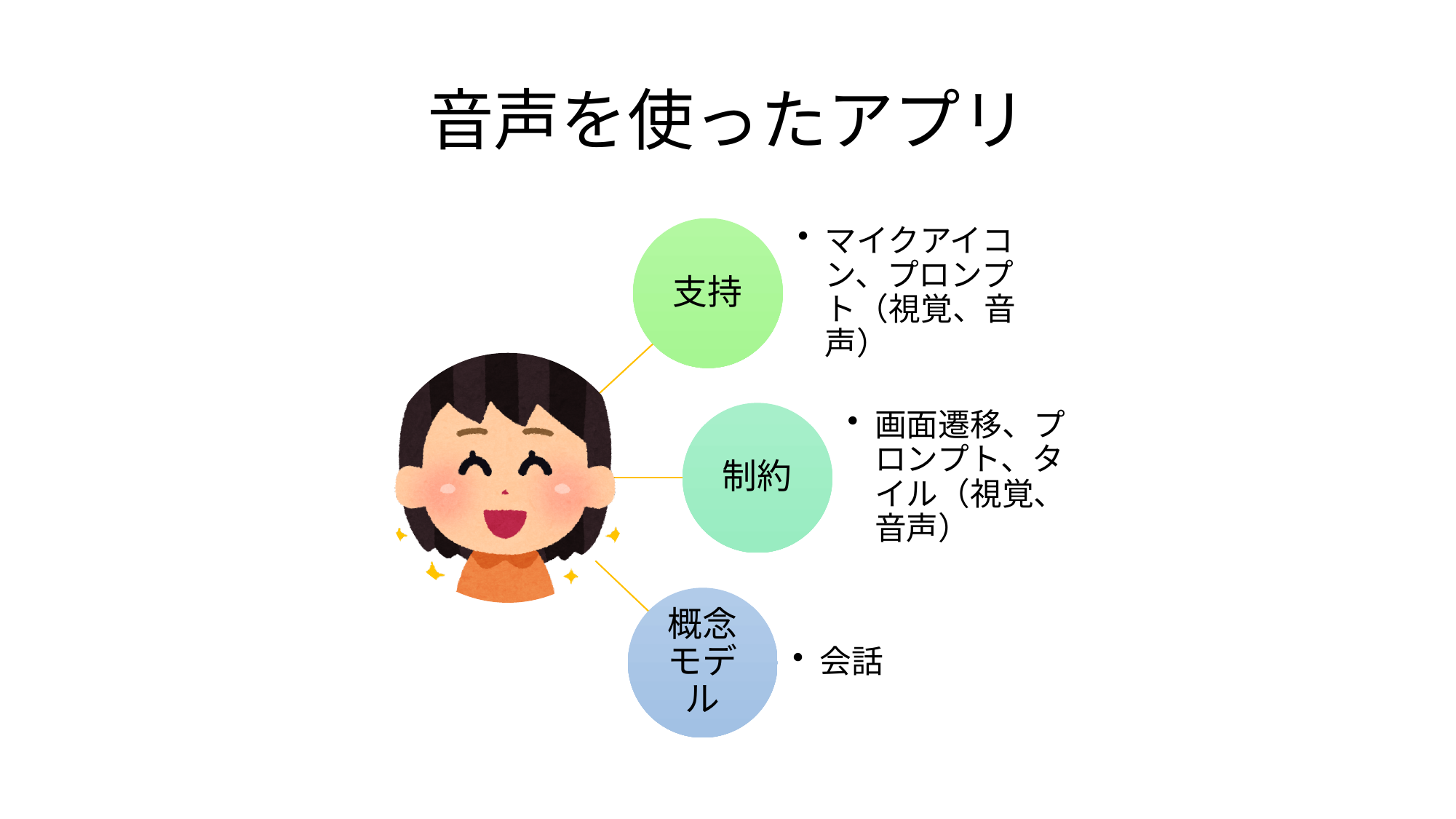

# 音声を使ったアプリ
支持
マイクアイコン、プロンプト（視覚、音声）
制約
画面遷移、プロンプト、タイル（視覚、音声）
概念モデル
会話